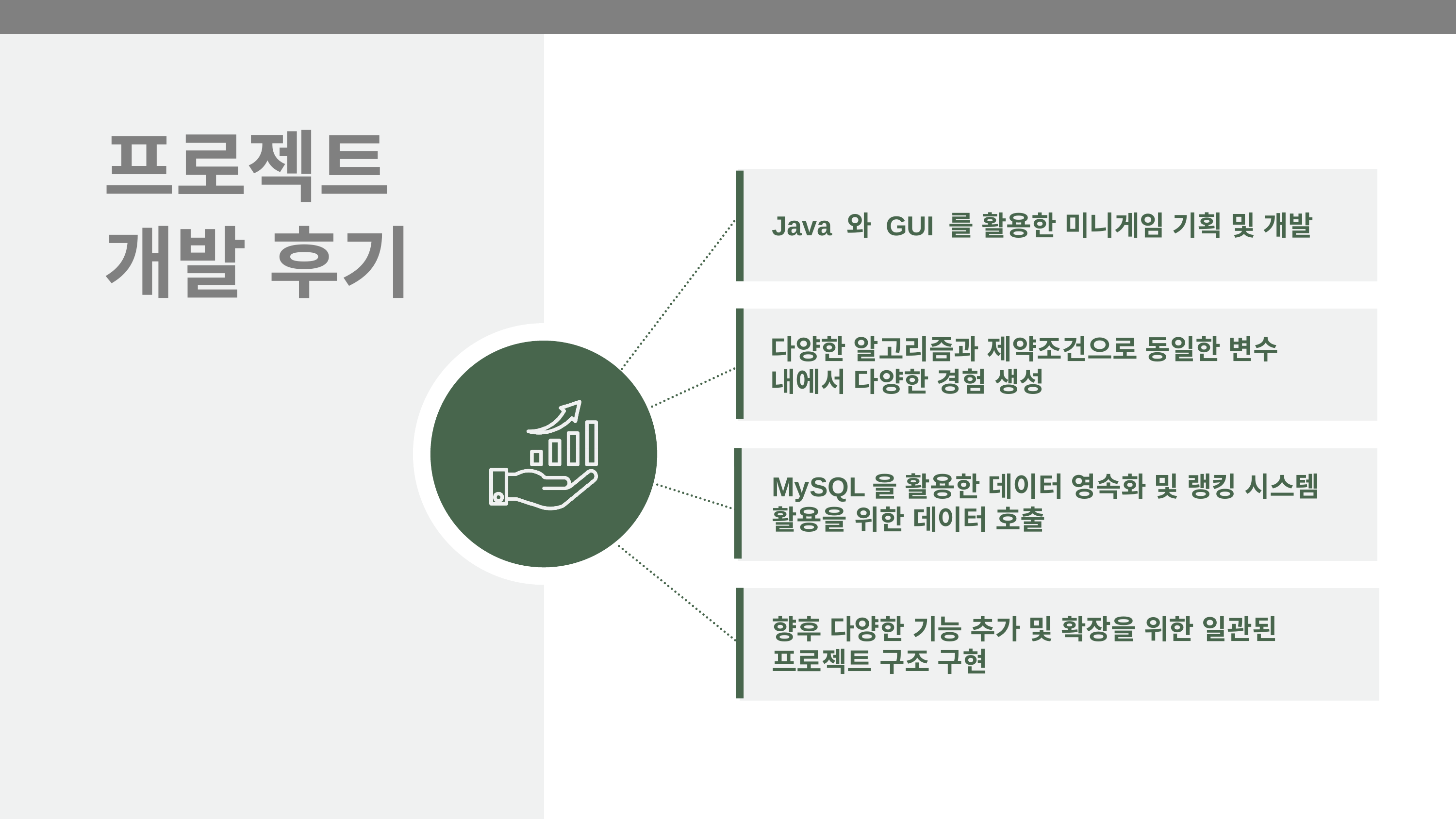

프로젝트
개발 후기

Java 와 GUI 를 활용한 미니게임 기획 및 개발

다양한 알고리즘과 제약조건으로 동일한 변수 내에서 다양한 경험 생성

MySQL을 활용한 데이터 영속화 및 랭킹 시스템
활용을 위한 데이터 호출

향후 다양한 기능 추가 및 확장을 위한 일관된
프로젝트 구조 구현